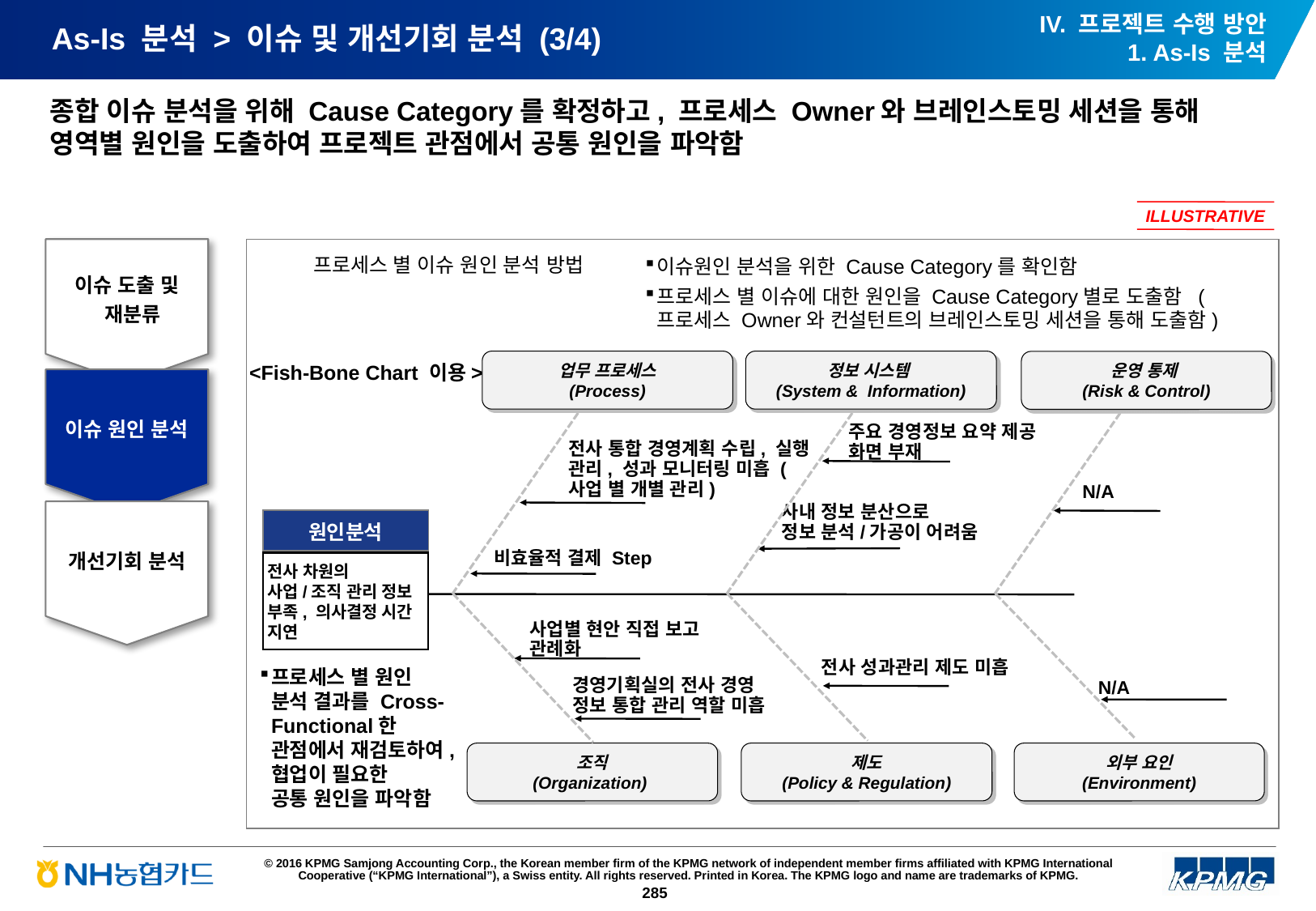

IV. 프로젝트 수행 방안
1. As-Is 분석
# As-Is 분석 > 이슈 및 개선기회 분석 (3/4)
종합 이슈 분석을 위해 Cause Category를 확정하고, 프로세스 Owner와 브레인스토밍 세션을 통해 영역별 원인을 도출하여 프로젝트 관점에서 공통 원인을 파악함
ILLUSTRATIVE
이슈 도출 및 재분류

프로세스 별 이슈 원인 분석 방법
이슈원인 분석을 위한 Cause Category를 확인함
프로세스 별 이슈에 대한 원인을 Cause Category별로 도출함  (프로세스 Owner와 컨설턴트의 브레인스토밍 세션을 통해 도출함)
<Fish-Bone Chart 이용>
업무 프로세스
(Process)
정보 시스템
(System &  Information)
운영 통제
(Risk & Control)
이슈 원인 분석

주요 경영정보 요약 제공 화면 부재
전사 통합 경영계획 수립, 실행 관리, 성과 모니터링 미흡 (사업 별 개별 관리)

N/A
개선기회 분석

사내 정보 분산으로
정보 분석/가공이 어려움
원인분석

비효율적 결제 Step
전사 차원의
사업/조직 관리 정보 부족, 의사결정 시간 지연

사업별 현안 직접 보고 관례화

전사 성과관리 제도 미흡
프로세스 별 원인
분석 결과를 Cross-Functional한
관점에서 재검토하여, 협업이 필요한
공통 원인을 파악함
N/A
경영기획실의 전사 경영
정보 통합 관리 역할 미흡

조직
(Organization)
제도
(Policy & Regulation)
외부 요인
(Environment)